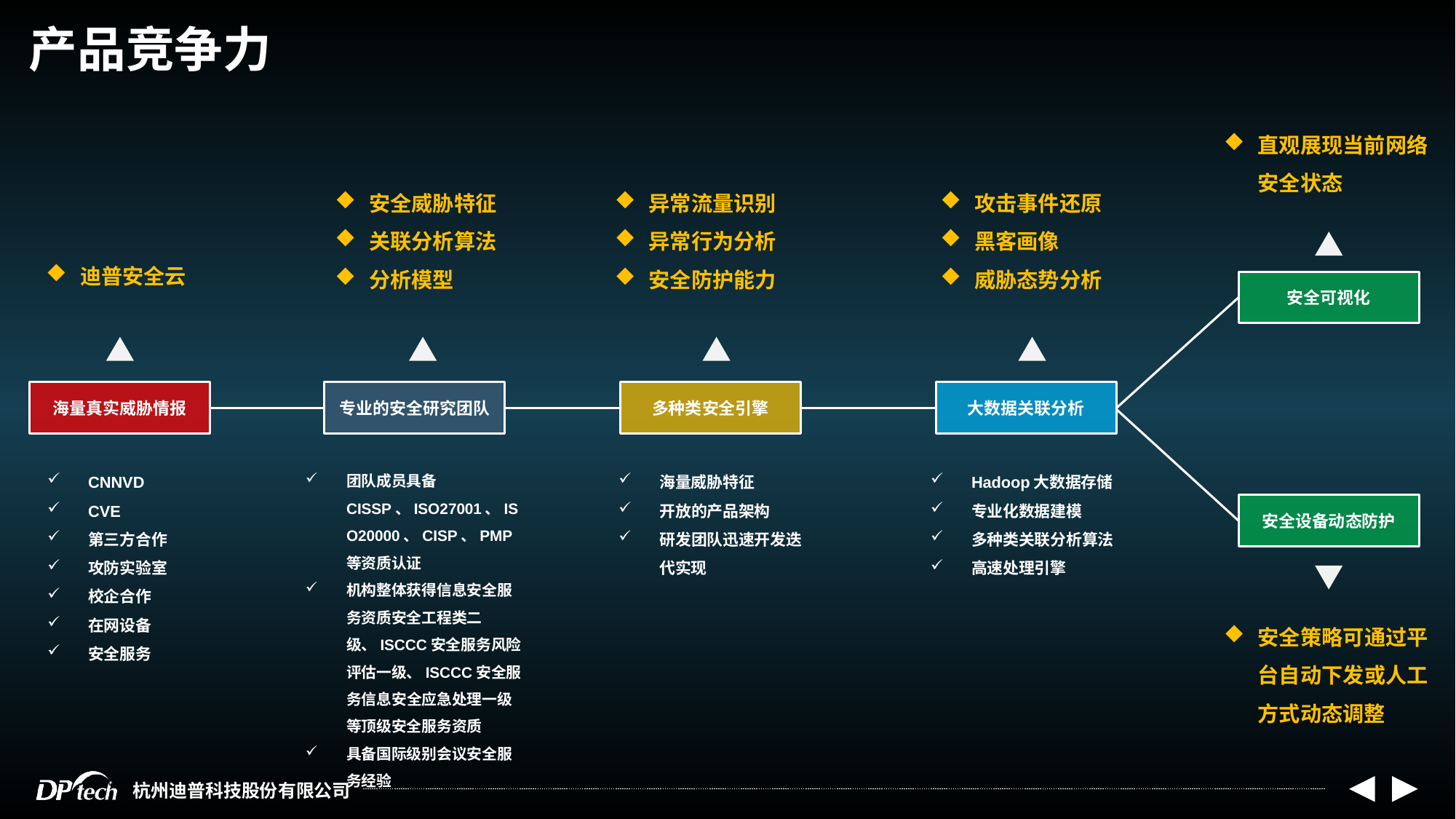

产品竞争力
直观展现当前网络安全状态
安全威胁特征
关联分析算法
分析模型
异常流量识别
异常行为分析
安全防护能力
攻击事件还原
黑客画像
威胁态势分析

迪普安全云
安全可视化

海量真实威胁情报
专业的安全研究团队
多种类安全引擎
大数据关联分析
CNNVD
CVE
第三方合作
攻防实验室
校企合作
在网设备
安全服务
团队成员具备CISSP、ISO27001、ISO20000、CISP、PMP等资质认证
机构整体获得信息安全服务资质安全工程类二级、ISCCC安全服务风险评估一级、ISCCC安全服务信息安全应急处理一级等顶级安全服务资质
具备国际级别会议安全服务经验
海量威胁特征
开放的产品架构
研发团队迅速开发迭代实现
Hadoop大数据存储
专业化数据建模
多种类关联分析算法
高速处理引擎

安全设备动态防护

安全策略可通过平台自动下发或人工方式动态调整